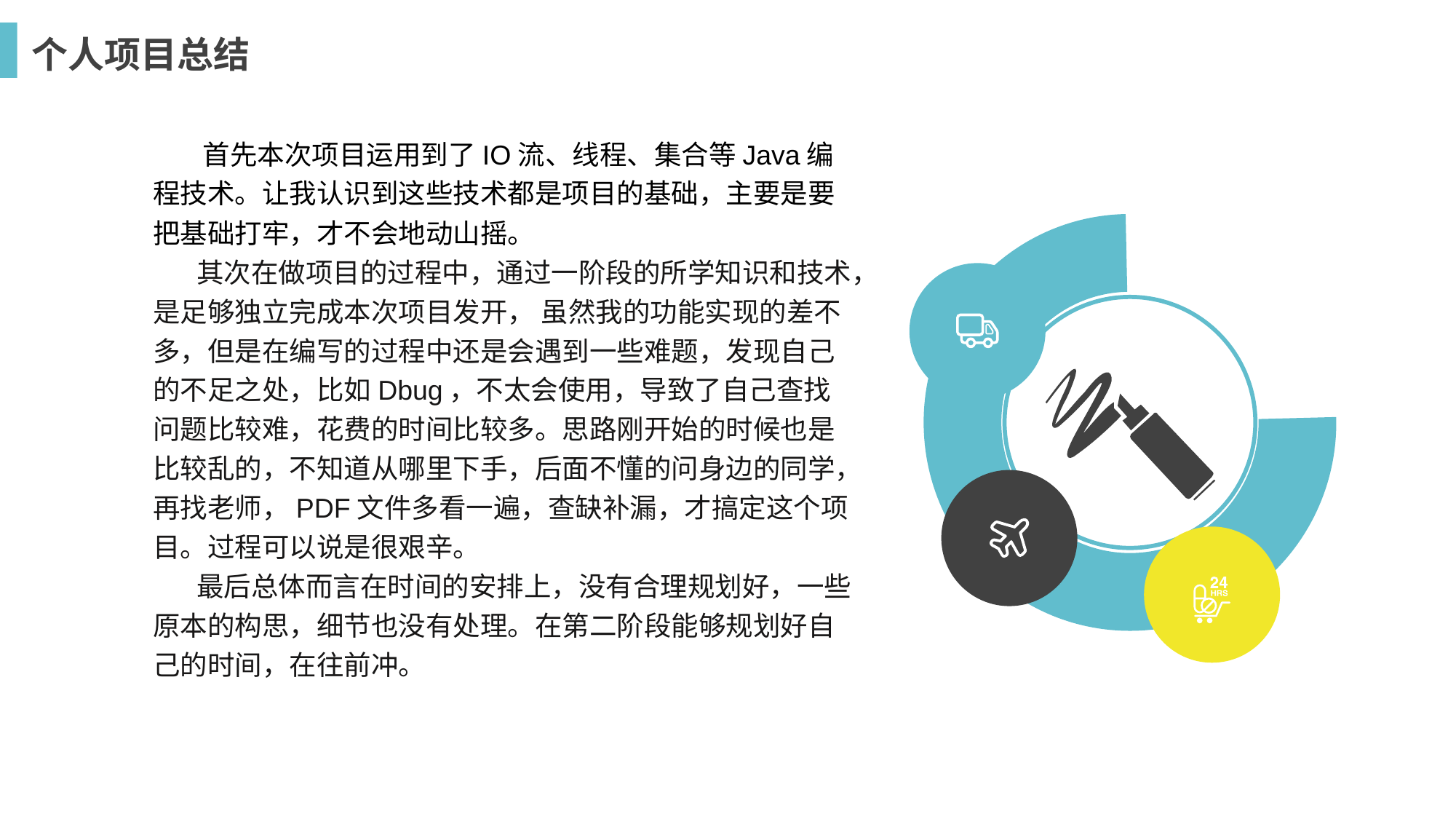

个人项目总结
       首先本次项目运用到了IO流、线程、集合等Java编程技术。让我认识到这些技术都是项目的基础，主要是要把基础打牢，才不会地动山摇。
      其次在做项目的过程中，通过一阶段的所学知识和技术，是足够独立完成本次项目发开， 虽然我的功能实现的差不多，但是在编写的过程中还是会遇到一些难题，发现自己的不足之处，比如Dbug，不太会使用，导致了自己查找问题比较难，花费的时间比较多。思路刚开始的时候也是比较乱的，不知道从哪里下手，后面不懂的问身边的同学，再找老师，PDF文件多看一遍，查缺补漏，才搞定这个项目。过程可以说是很艰辛。
      最后总体而言在时间的安排上，没有合理规划好，一些原本的构思，细节也没有处理。在第二阶段能够规划好自己的时间，在往前冲。